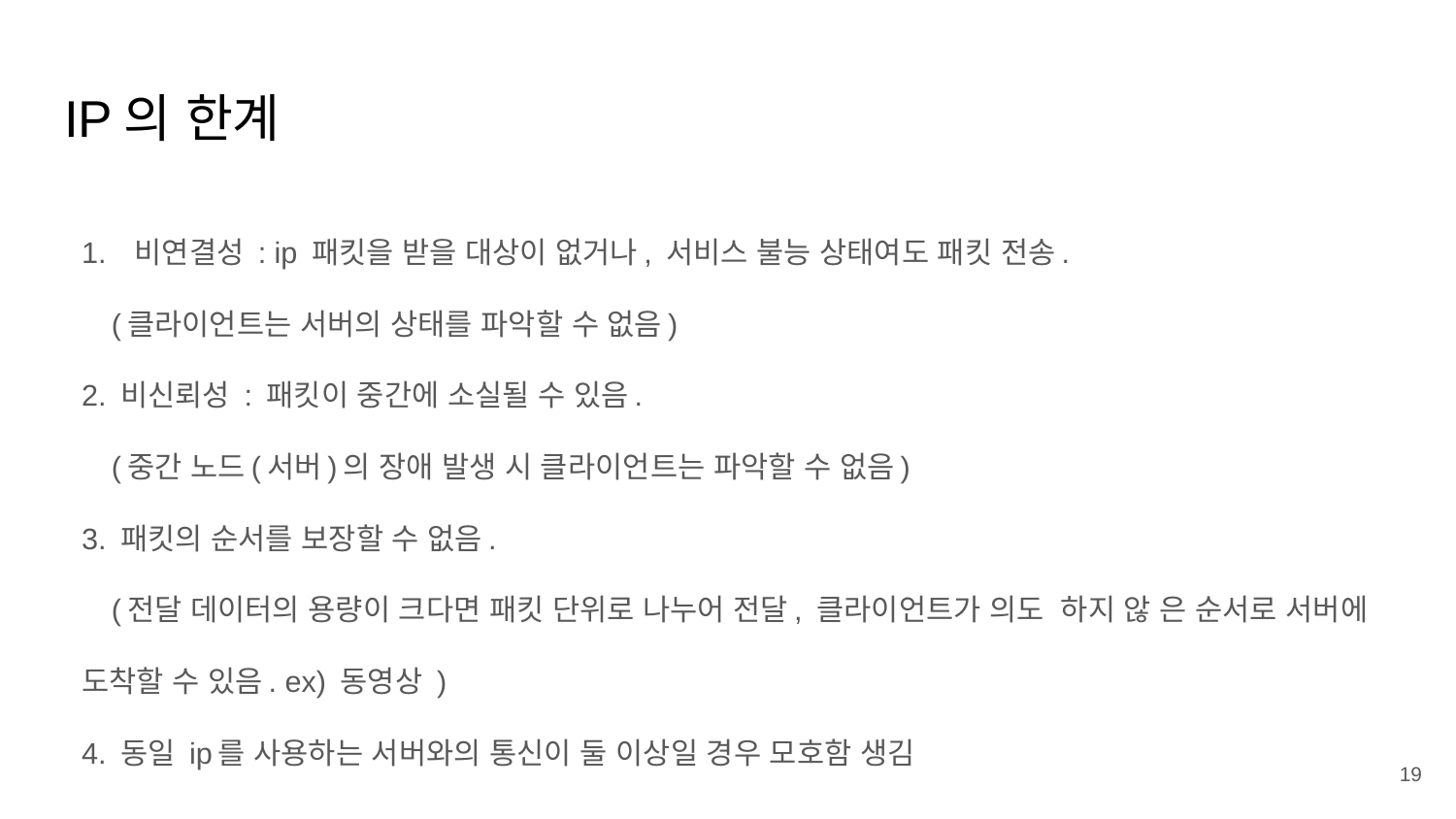

# IP의 한계
비연결성 : ip 패킷을 받을 대상이 없거나, 서비스 불능 상태여도 패킷 전송.
 (클라이언트는 서버의 상태를 파악할 수 없음)
2. 비신뢰성 : 패킷이 중간에 소실될 수 있음.
 (중간 노드(서버)의 장애 발생 시 클라이언트는 파악할 수 없음)
3. 패킷의 순서를 보장할 수 없음.
 (전달 데이터의 용량이 크다면 패킷 단위로 나누어 전달, 클라이언트가 의도  하지 않 은 순서로 서버에 도착할 수 있음. ex) 동영상 )
4. 동일 ip를 사용하는 서버와의 통신이 둘 이상일 경우 모호함 생김
19